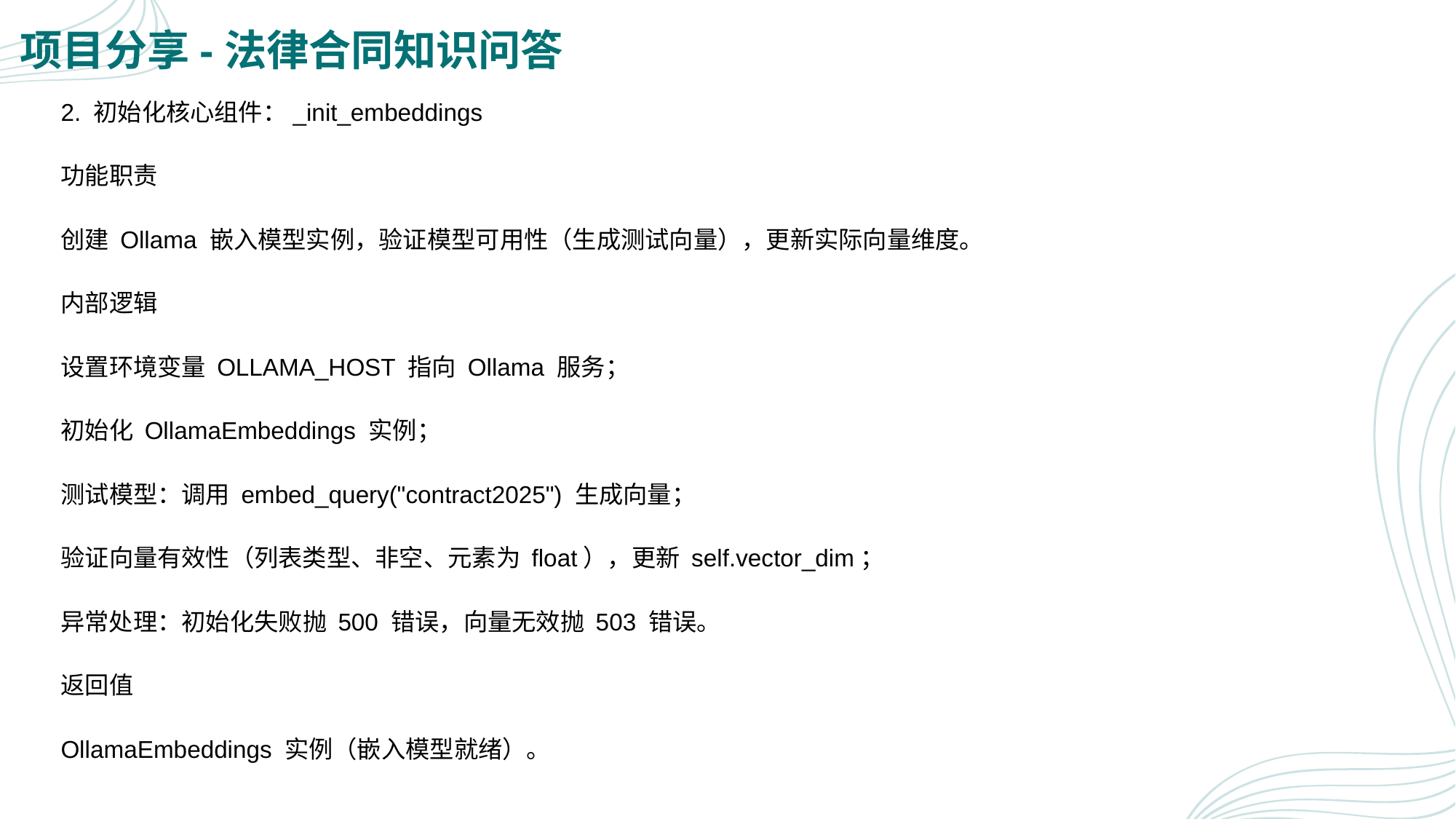

# 项目分享-法律合同知识问答
2. 初始化核心组件：_init_embeddings
功能职责
创建 Ollama 嵌入模型实例，验证模型可用性（生成测试向量），更新实际向量维度。
内部逻辑
设置环境变量 OLLAMA_HOST 指向 Ollama 服务；
初始化 OllamaEmbeddings 实例；
测试模型：调用 embed_query("contract2025") 生成向量；
验证向量有效性（列表类型、非空、元素为 float），更新 self.vector_dim；
异常处理：初始化失败抛 500 错误，向量无效抛 503 错误。
返回值
OllamaEmbeddings 实例（嵌入模型就绪）。